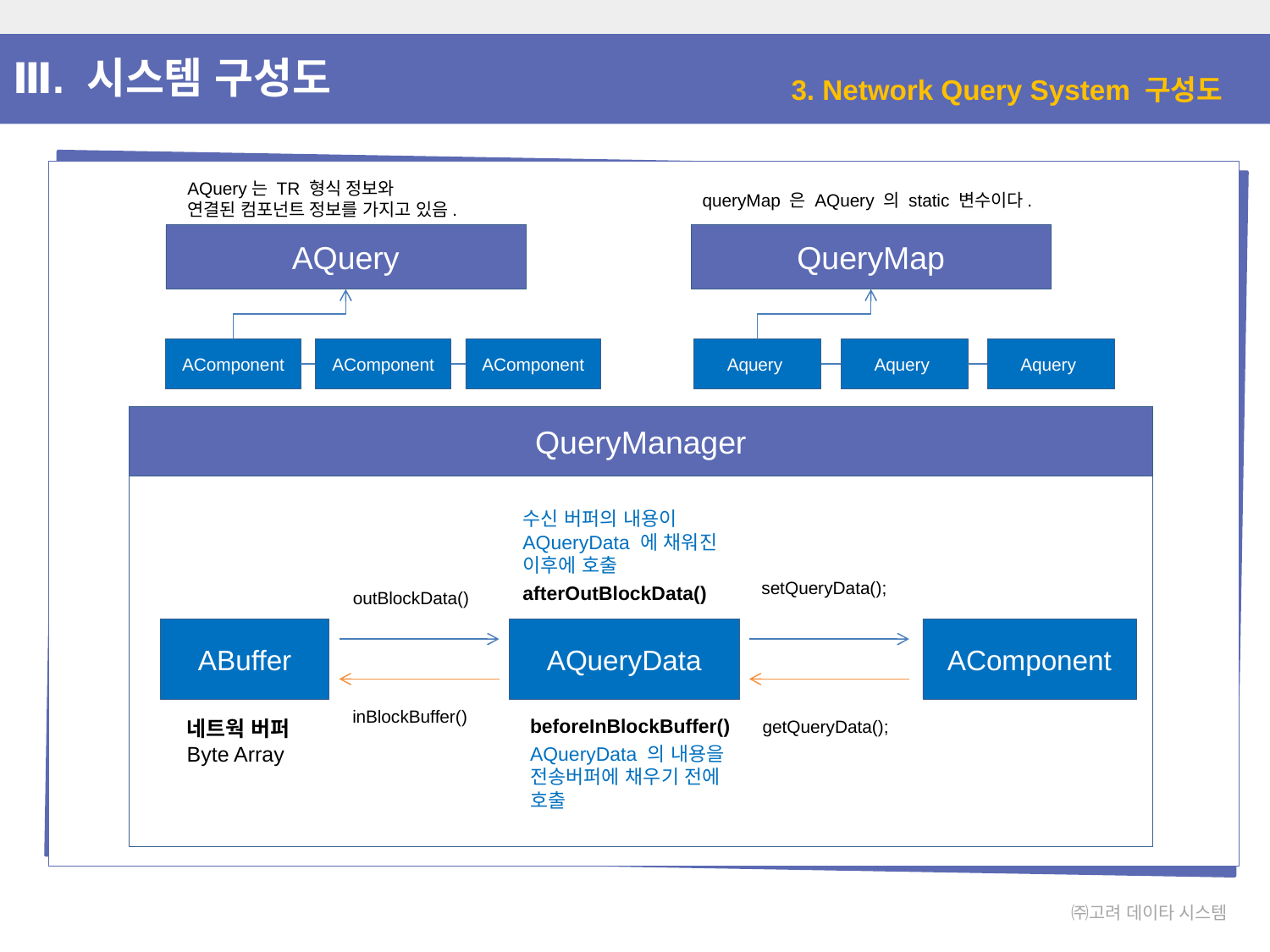

Ⅲ. 시스템 구성도

3. Network Query System 구성도

AQuery는 TR 형식 정보와
연결된 컴포넌트 정보를 가지고 있음.
queryMap 은 AQuery 의 static 변수이다.
AQuery
QueryMap
AComponent
AComponent
AComponent
Aquery
Aquery
Aquery
QueryManager

수신 버퍼의 내용이
AQueryData 에 채워진
이후에 호출

afterOutBlockData()
setQueryData();
outBlockData()
ABuffer
AQueryData
AComponent
inBlockBuffer()
beforeInBlockBuffer()

AQueryData 의 내용을
전송버퍼에 채우기 전에
호출
네트웍 버퍼
Byte Array
getQueryData();